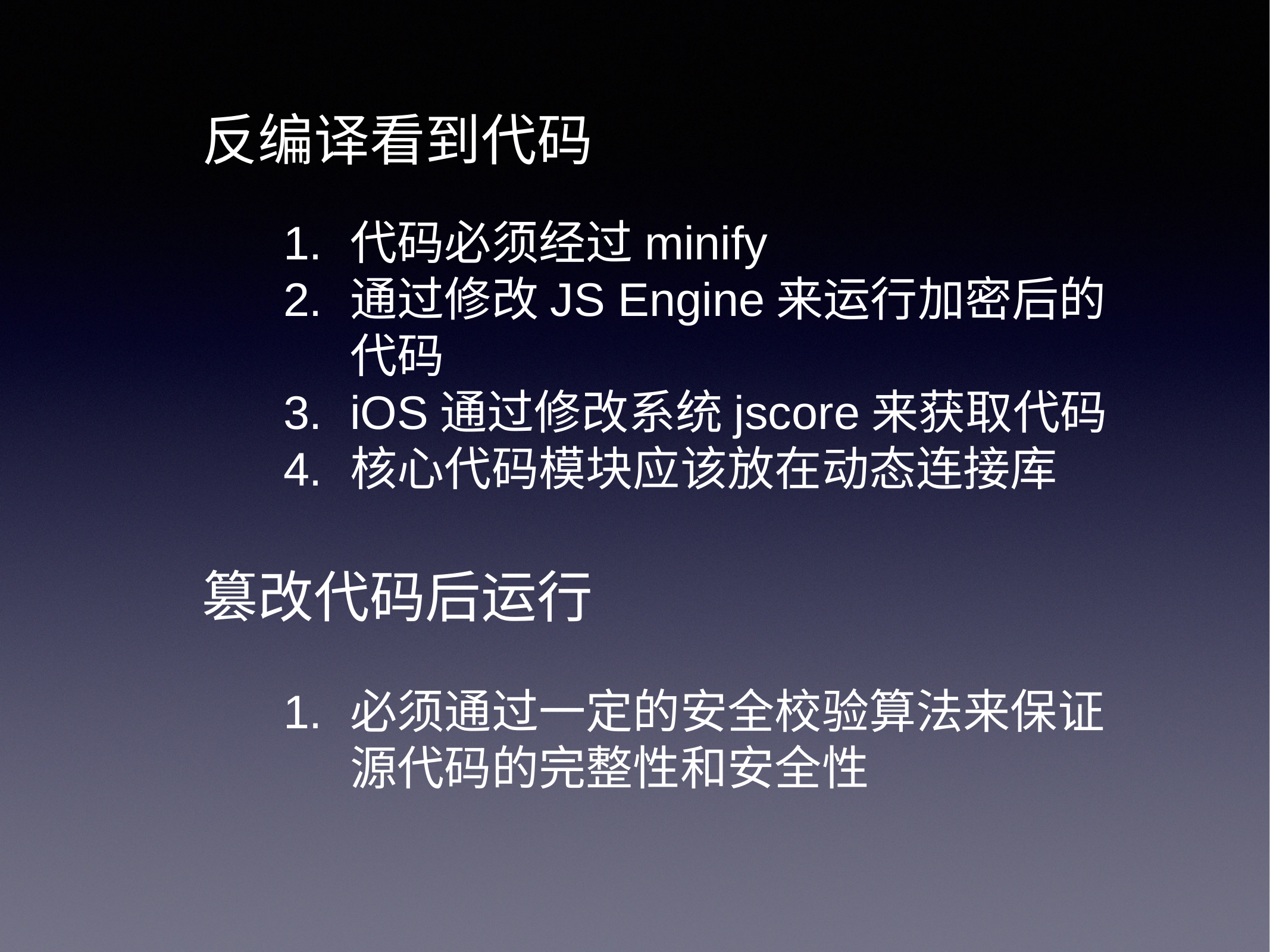

反编译看到代码
代码必须经过minify
通过修改JS Engine来运行加密后的代码
iOS通过修改系统jscore来获取代码
核心代码模块应该放在动态连接库
篡改代码后运行
必须通过一定的安全校验算法来保证源代码的完整性和安全性